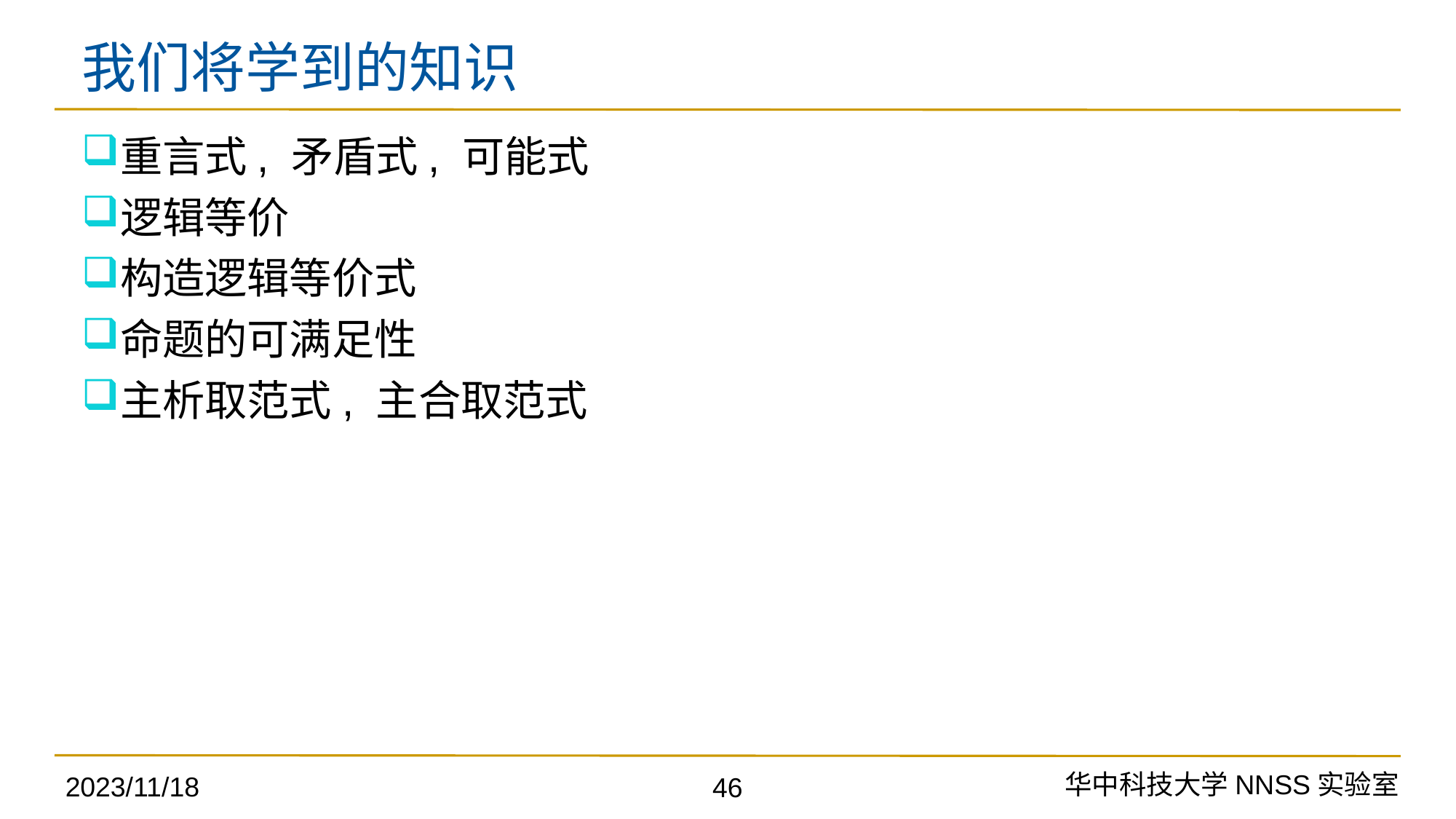

# 我们将学到的知识
重言式, 矛盾式, 可能式
逻辑等价
构造逻辑等价式
命题的可满足性
主析取范式, 主合取范式

华中科技大学NNSS实验室
2023/11/18
46